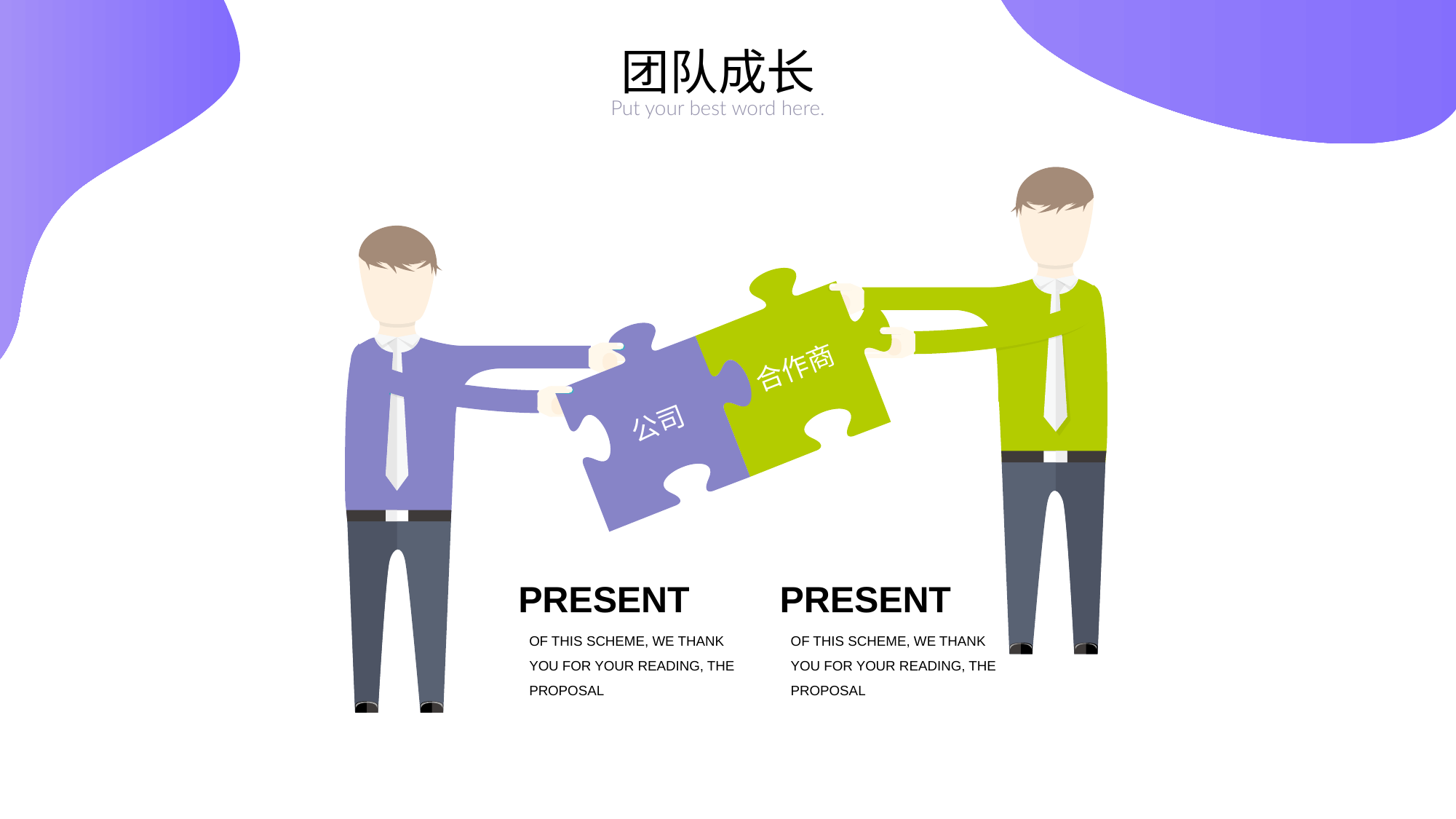

团队成长
Put your best word here.

合作商
公司
PRESENT
OF THIS SCHEME, WE THANK YOU FOR YOUR READING, THE PROPOSAL
PRESENT
OF THIS SCHEME, WE THANK YOU FOR YOUR READING, THE PROPOSAL